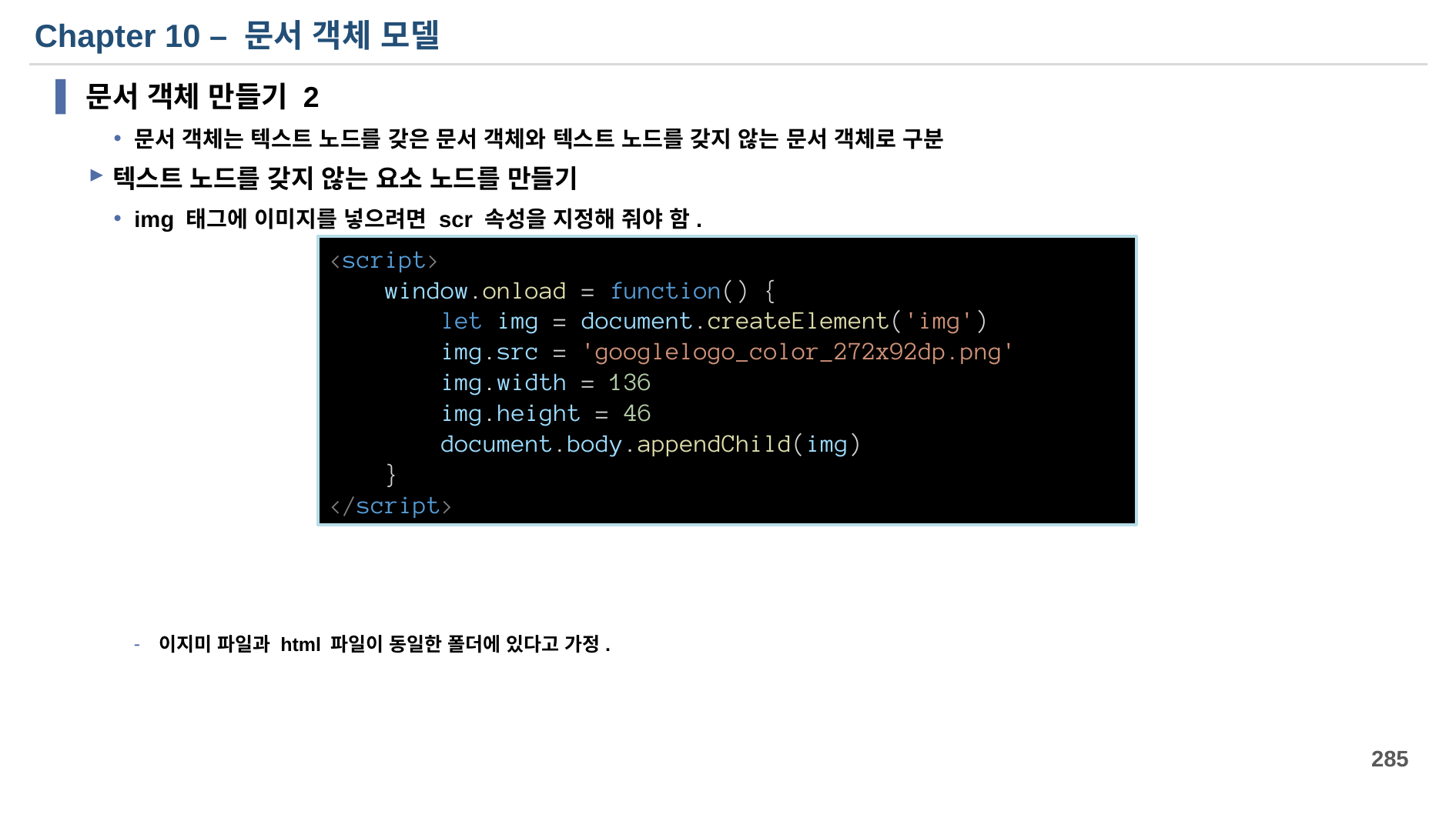

# Chapter 10 – 문서 객체 모델
문서 객체 만들기 2
문서 객체는 텍스트 노드를 갖은 문서 객체와 텍스트 노드를 갖지 않는 문서 객체로 구분
텍스트 노드를 갖지 않는 요소 노드를 만들기
img 태그에 이미지를 넣으려면 scr 속성을 지정해 줘야 함.

이지미 파일과 html 파일이 동일한 폴더에 있다고 가정.

<script>
    window.onload = function() {
        let img = document.createElement('img')
        img.src = 'googlelogo_color_272x92dp.png'
        img.width = 136
        img.height = 46
        document.body.appendChild(img)
    }
</script>
285